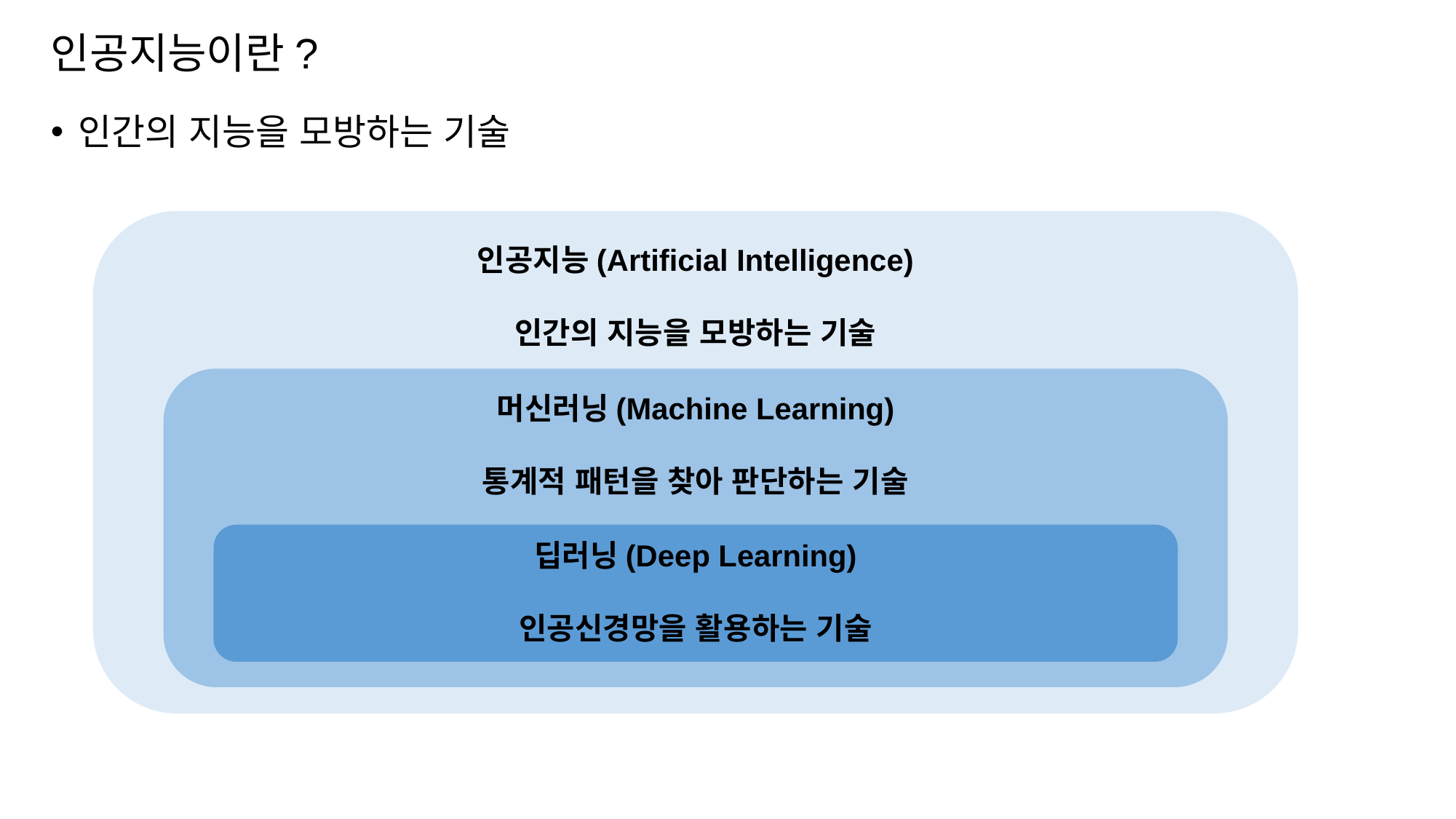

# 인공지능이란?
인간의 지능을 모방하는 기술
인공지능(Artificial Intelligence)

인간의 지능을 모방하는 기술
머신러닝(Machine Learning)

통계적 패턴을 찾아 판단하는 기술
딥러닝(Deep Learning)

인공신경망을 활용하는 기술